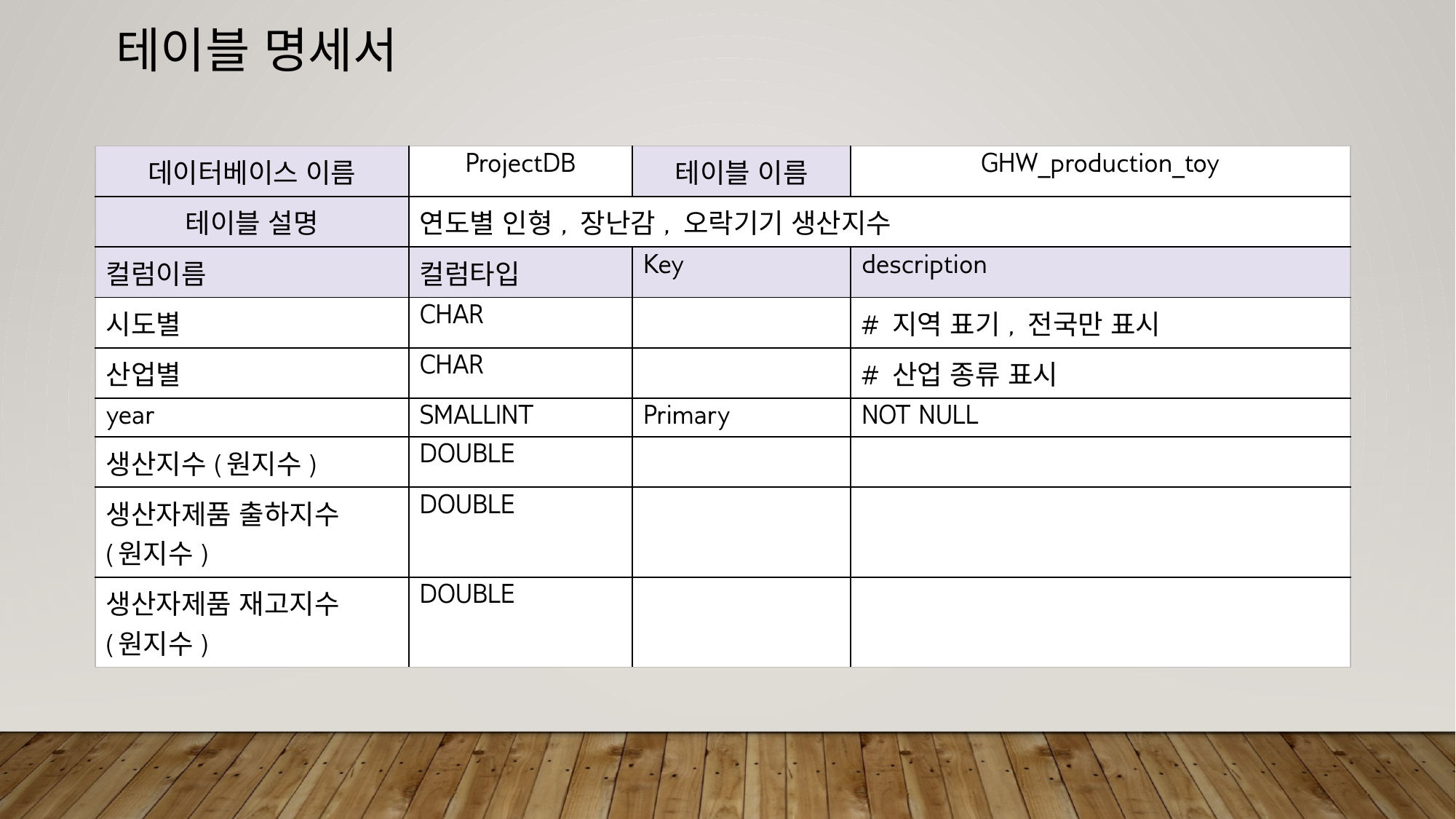

# 테이블 명세서
| 데이터베이스 이름 | ProjectDB | 테이블 이름 | GHW\_production\_toy |
| --- | --- | --- | --- |
| 테이블 설명 | 연도별 인형, 장난감, 오락기기 생산지수 |  |  |
| 컬럼이름 | 컬럼타입 | Key | description |
| 시도별 | CHAR |  | # 지역 표기, 전국만 표시 |
| 산업별 | CHAR |  | # 산업 종류 표시 |
| year | SMALLINT | Primary | NOT NULL |
| 생산지수(원지수) | DOUBLE |  |  |
| 생산자제품 출하지수 (원지수) | DOUBLE |  |  |
| 생산자제품 재고지수 (원지수) | DOUBLE |  |  |